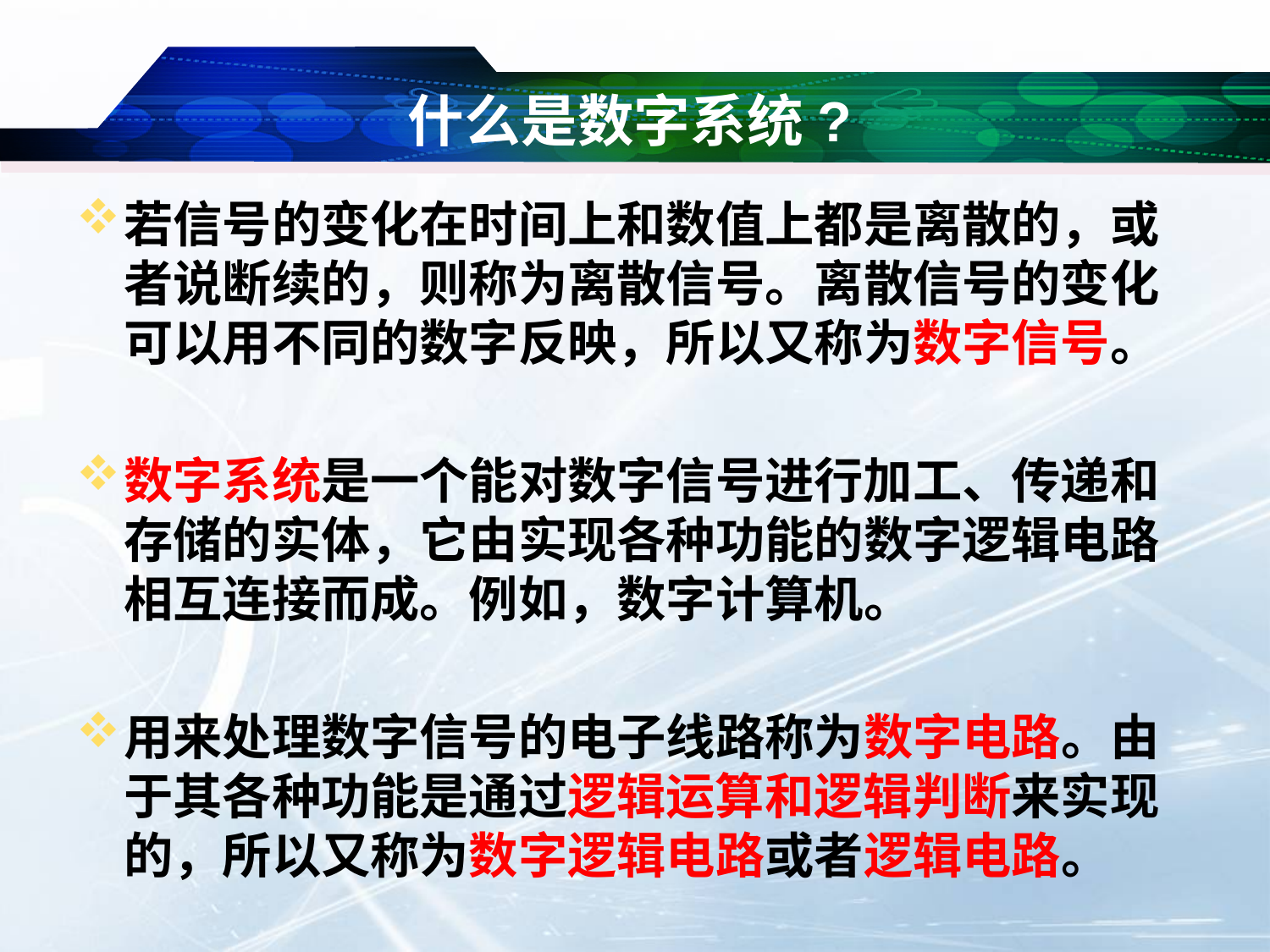

# 什么是数字系统?
若信号的变化在时间上和数值上都是离散的，或者说断续的，则称为离散信号。离散信号的变化可以用不同的数字反映，所以又称为数字信号。

数字系统是一个能对数字信号进行加工、传递和存储的实体，它由实现各种功能的数字逻辑电路相互连接而成。例如，数字计算机。

用来处理数字信号的电子线路称为数字电路。由于其各种功能是通过逻辑运算和逻辑判断来实现的，所以又称为数字逻辑电路或者逻辑电路。